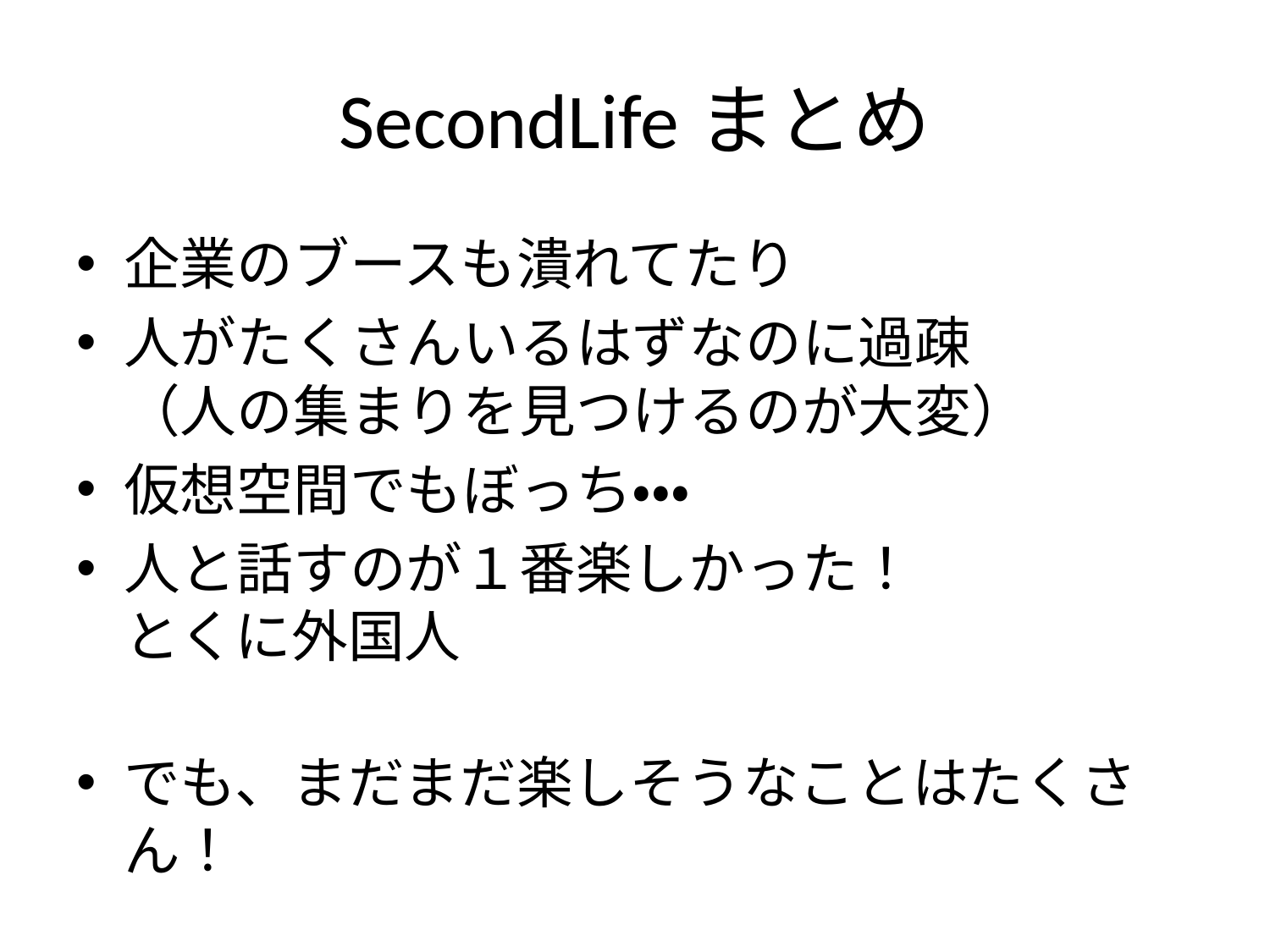

# SecondLifeまとめ
企業のブースも潰れてたり
人がたくさんいるはずなのに過疎
（人の集まりを見つけるのが大変）
仮想空間でもぼっち・・・
人と話すのが１番楽しかった！
とくに外国人
でも、まだまだ楽しそうなことはたくさん！